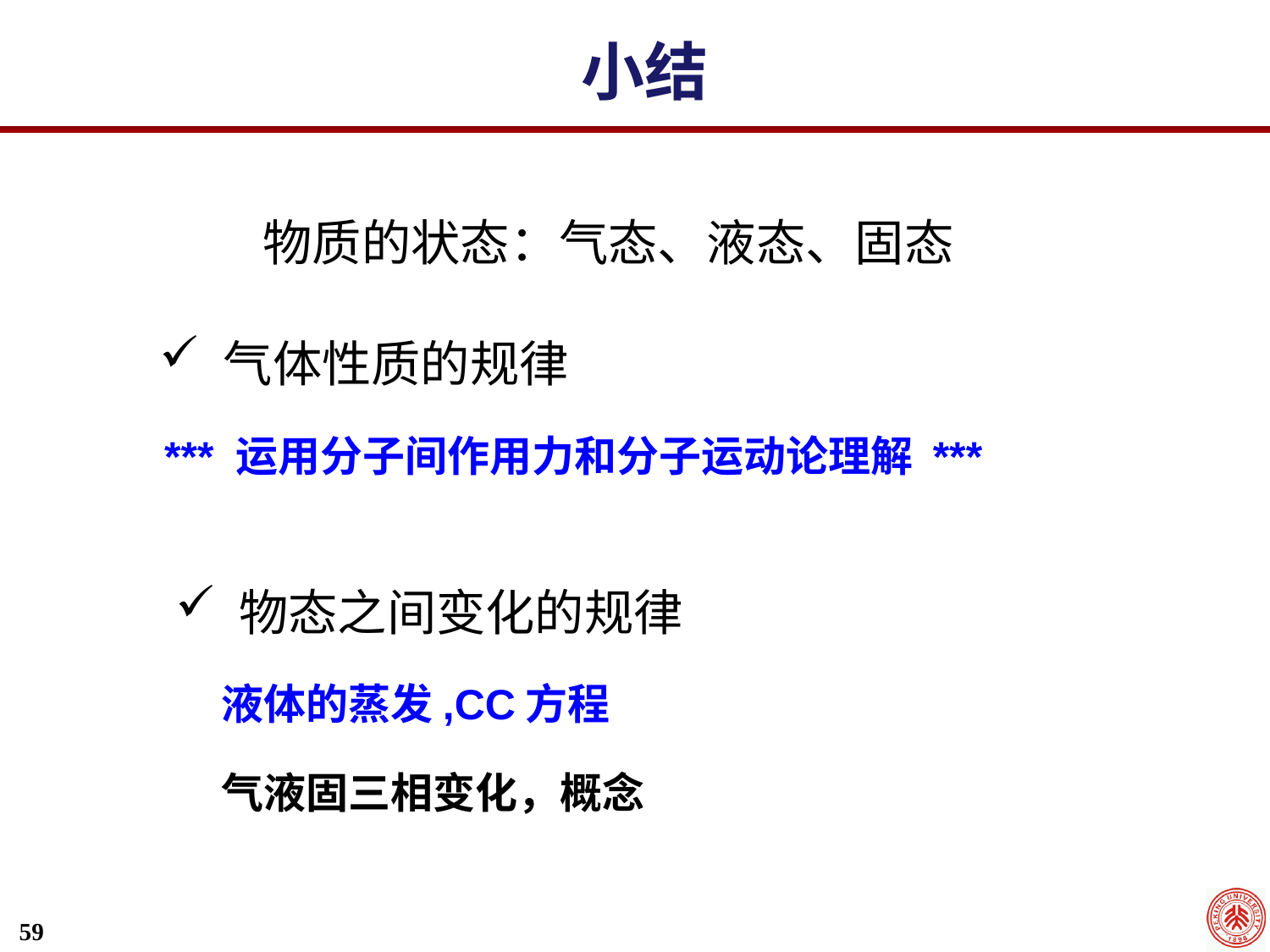

小结

物质的状态：气态、液态、固态
气体性质的规律
*** 运用分子间作用力和分子运动论理解 ***
物态之间变化的规律
   液体的蒸发,CC方程
   气液固三相变化，概念
59